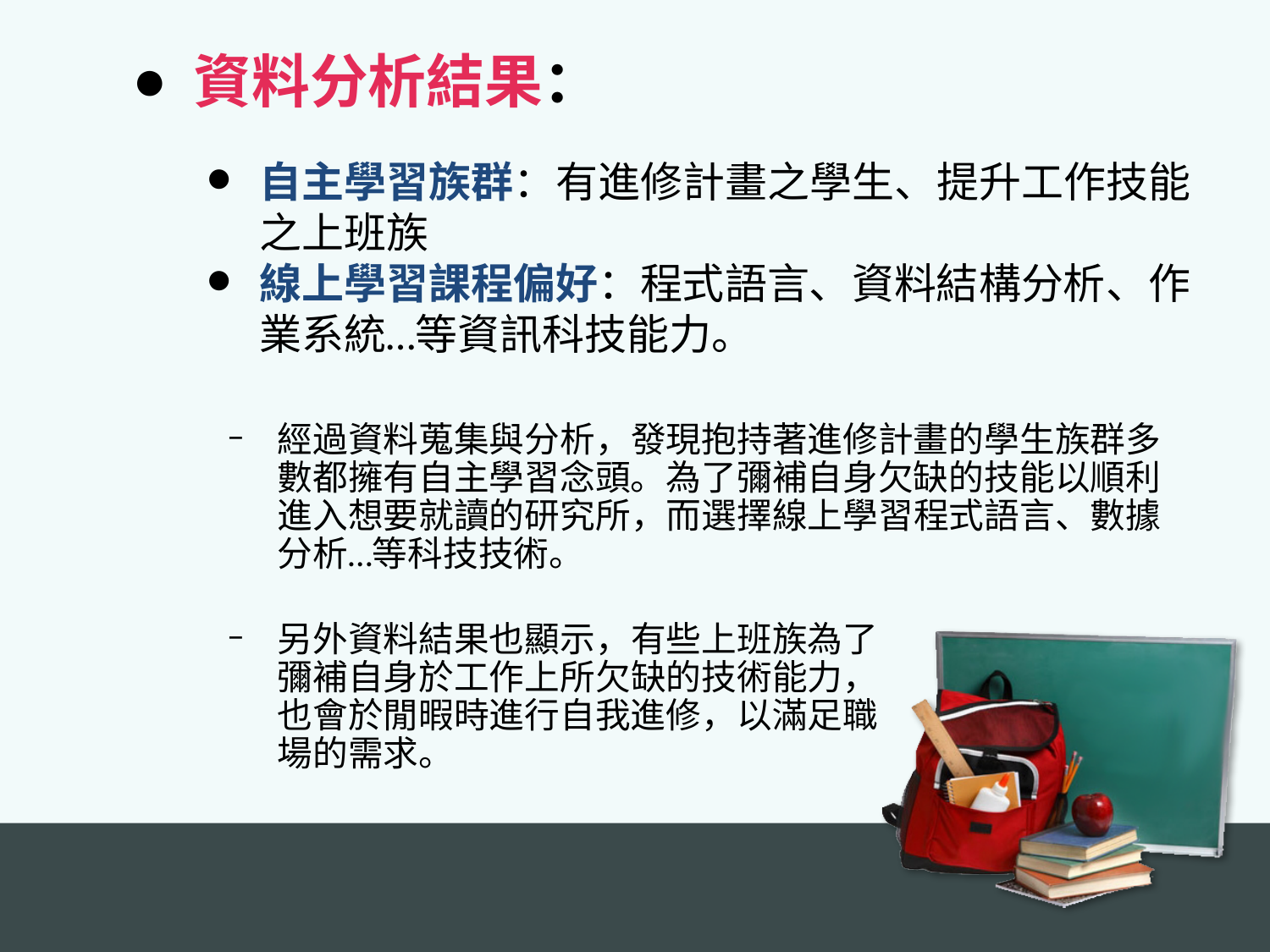

資料分析結果：
自主學習族群：有進修計畫之學生、提升工作技能之上班族
線上學習課程偏好：程式語言、資料結構分析、作業系統…等資訊科技能力。
經過資料蒐集與分析，發現抱持著進修計畫的學生族群多數都擁有自主學習念頭。為了彌補自身欠缺的技能以順利進入想要就讀的研究所，而選擇線上學習程式語言、數據分析…等科技技術。
另外資料結果也顯示，有些上班族為了彌補自身於工作上所欠缺的技術能力，也會於閒暇時進行自我進修，以滿足職場的需求。
Back to
school